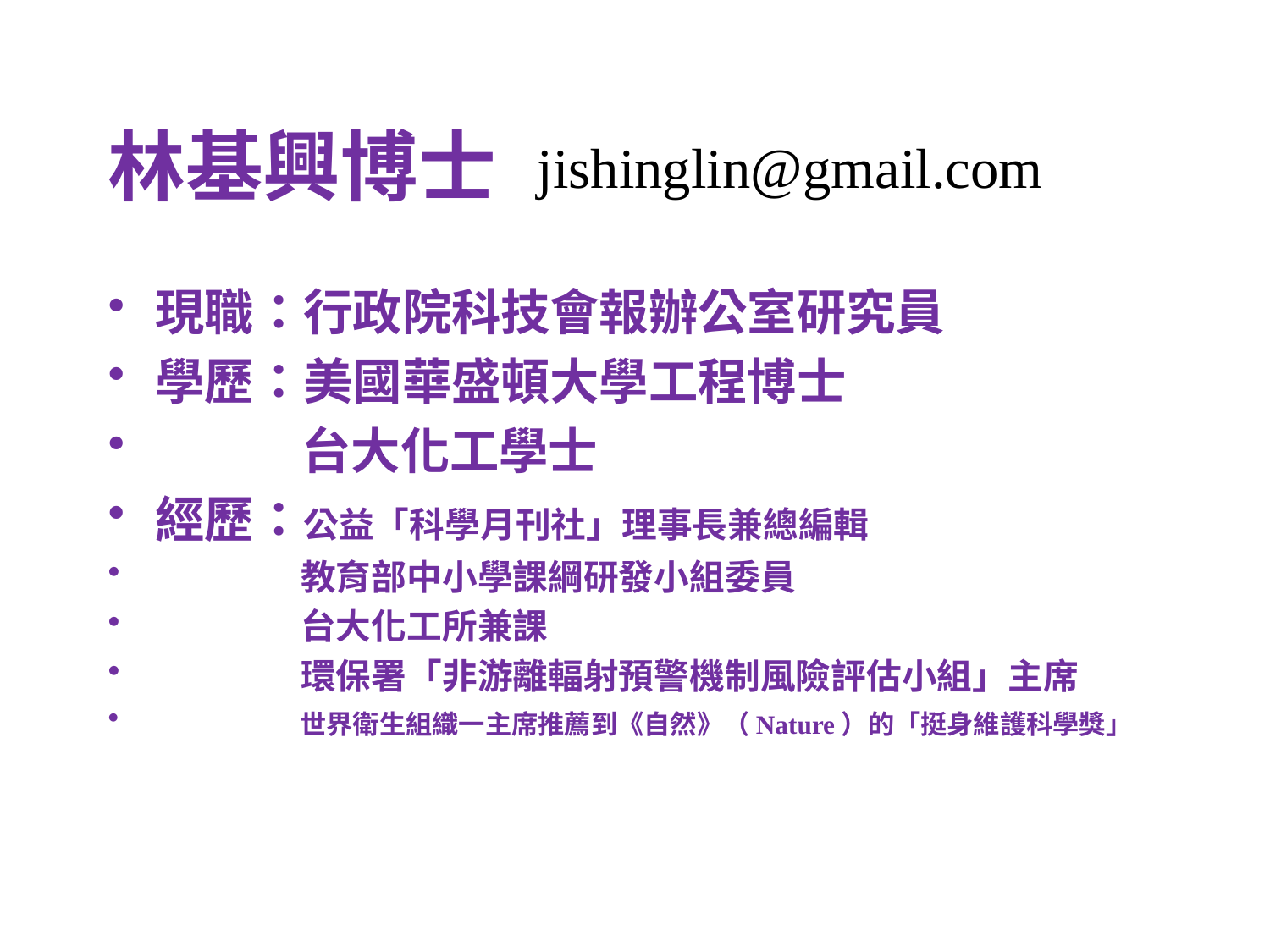

# 林基興博士
jishinglin@gmail.com
現職：行政院科技會報辦公室研究員
學歷：美國華盛頓大學工程博士
            台大化工學士
經歷：公益「科學月刊社」理事長兼總編輯
                 教育部中小學課綱研發小組委員
                 台大化工所兼課
                 環保署「非游離輻射預警機制風險評估小組」主席
                   世界衛生組織一主席推薦到《自然》（Nature）的「挺身維護科學獎」